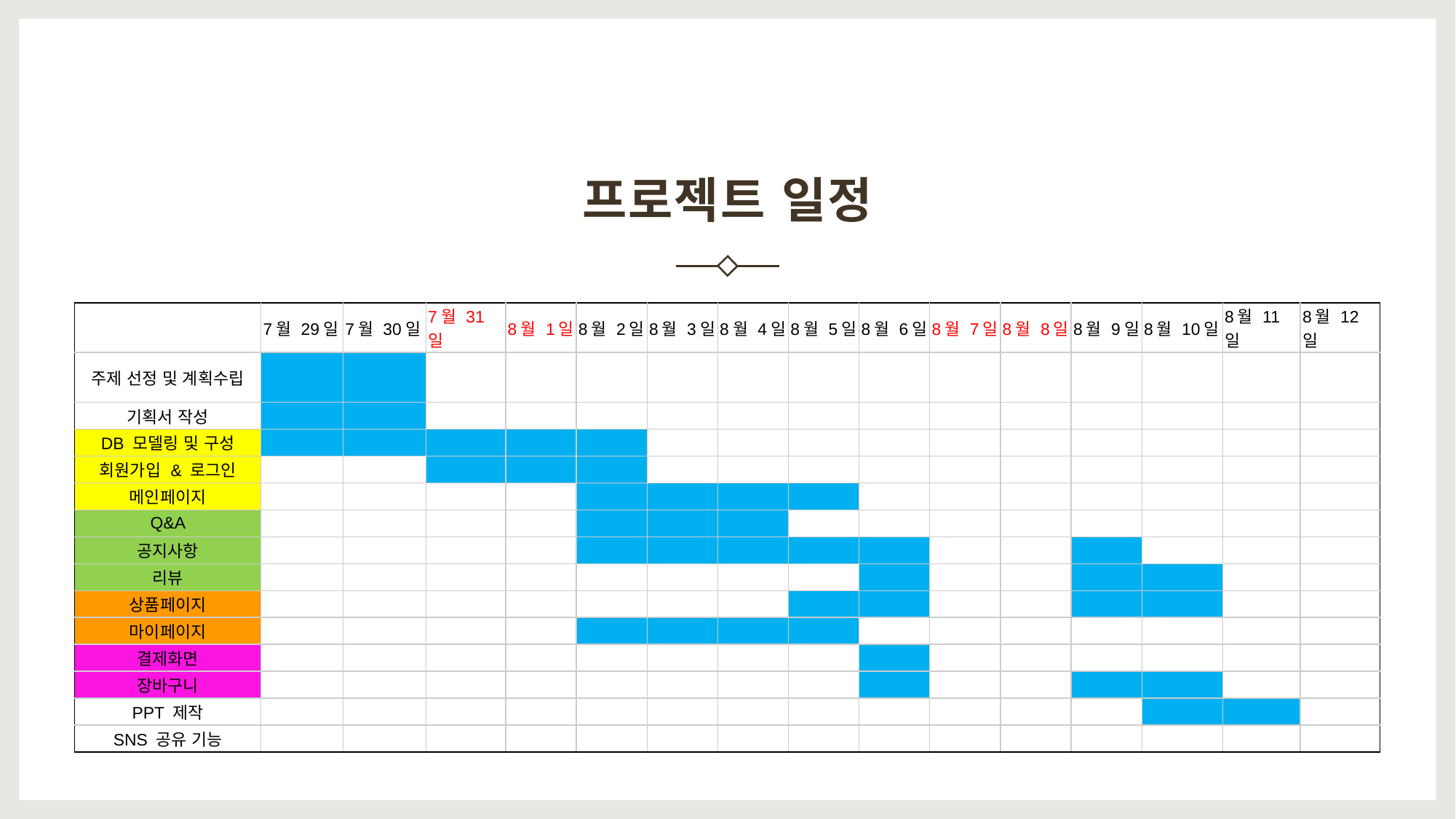

# 프로젝트 일정

|  | 7월 29일 | 7월 30일 | 7월 31일 | 8월 1일 | 8월 2일 | 8월 3일 | 8월 4일 | 8월 5일 | 8월 6일 | 8월 7일 | 8월 8일 | 8월 9일 | 8월 10일 | 8월 11일 | 8월 12일 |
| --- | --- | --- | --- | --- | --- | --- | --- | --- | --- | --- | --- | --- | --- | --- | --- |
| 주제 선정 및 계획수립 |  |  |  |  |  |  |  |  |  |  |  |  |  |  |  |
| 기획서 작성 |  |  |  |  |  |  |  |  |  |  |  |  |  |  |  |
| DB 모델링 및 구성 |  |  |  |  |  |  |  |  |  |  |  |  |  |  |  |
| 회원가입 & 로그인 |  |  |  |  |  |  |  |  |  |  |  |  |  |  |  |
| 메인페이지 |  |  |  |  |  |  |  |  |  |  |  |  |  |  |  |
| Q&A |  |  |  |  |  |  |  |  |  |  |  |  |  |  |  |
| 공지사항 |  |  |  |  |  |  |  |  |  |  |  |  |  |  |  |
| 리뷰 |  |  |  |  |  |  |  |  |  |  |  |  |  |  |  |
| 상품페이지 |  |  |  |  |  |  |  |  |  |  |  |  |  |  |  |
| 마이페이지 |  |  |  |  |  |  |  |  |  |  |  |  |  |  |  |
| 결제화면 |  |  |  |  |  |  |  |  |  |  |  |  |  |  |  |
| 장바구니 |  |  |  |  |  |  |  |  |  |  |  |  |  |  |  |
| PPT 제작 |  |  |  |  |  |  |  |  |  |  |  |  |  |  |  |
| SNS 공유 기능 |  |  |  |  |  |  |  |  |  |  |  |  |  |  |  |